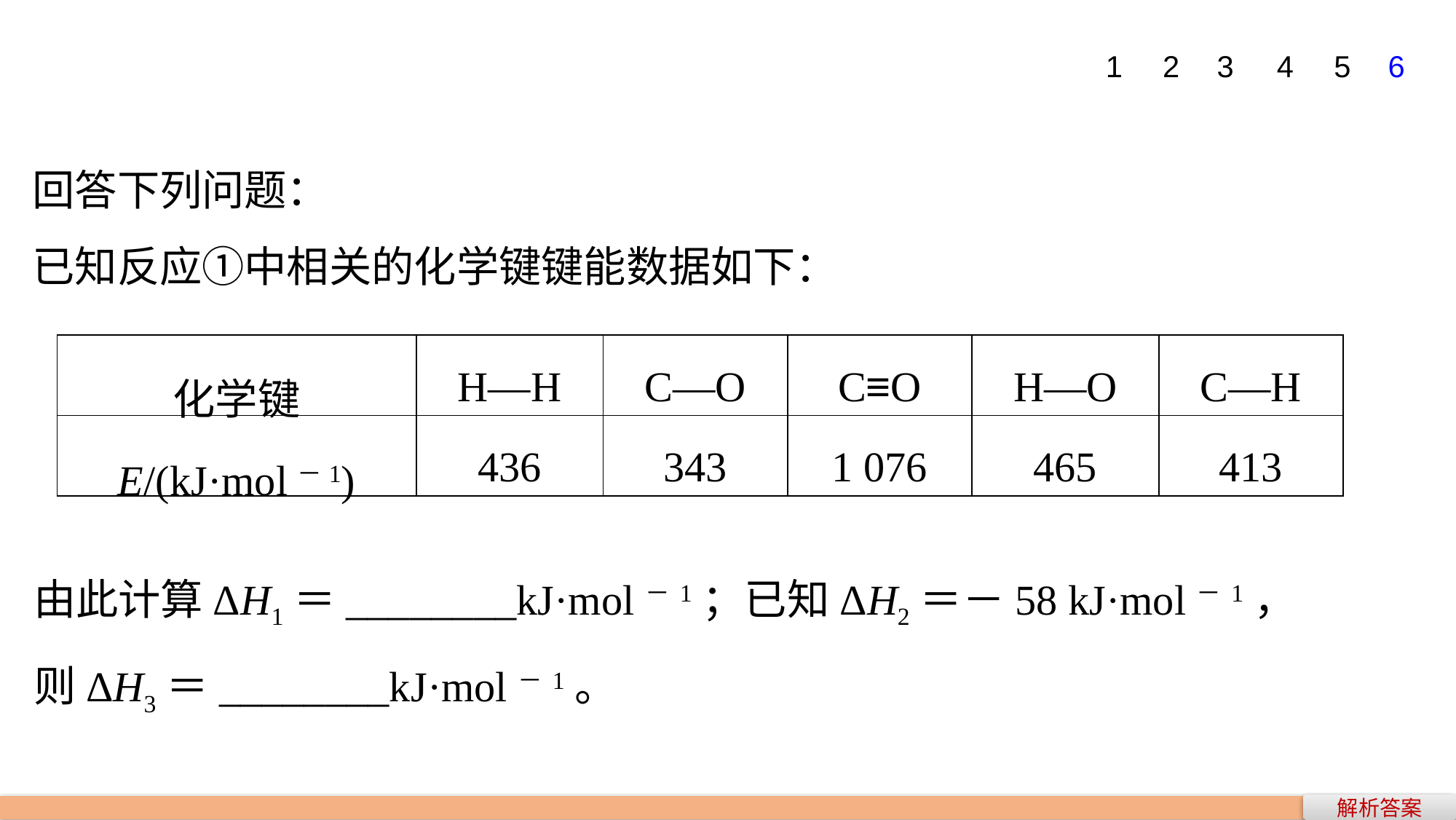

1
2
3
4
5
6
回答下列问题：
已知反应①中相关的化学键键能数据如下：

| 化学键 | H—H | C—O | C≡O | H—O | C—H |
| --- | --- | --- | --- | --- | --- |
| E/(kJ·mol－1) | 436 | 343 | 1 076 | 465 | 413 |
由此计算ΔH1＝________kJ·mol－1；已知ΔH2＝－58 kJ·mol－1，
则ΔH3＝________kJ·mol－1。
解析答案